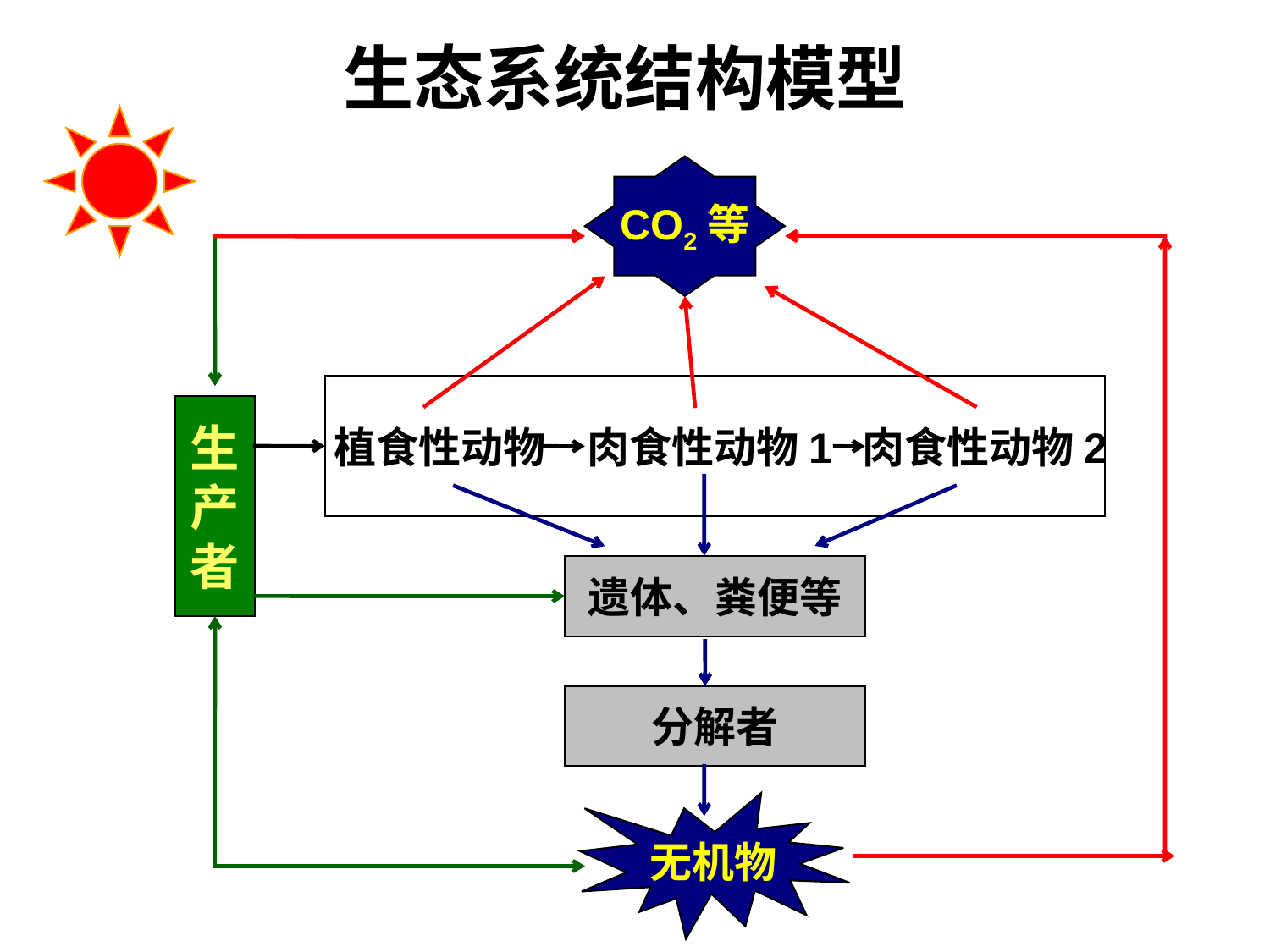

生态系统结构模型

CO2等
无机物

植食性动物
肉食性动物1
肉食性动物2
生
产
者

遗体、粪便等

分解者